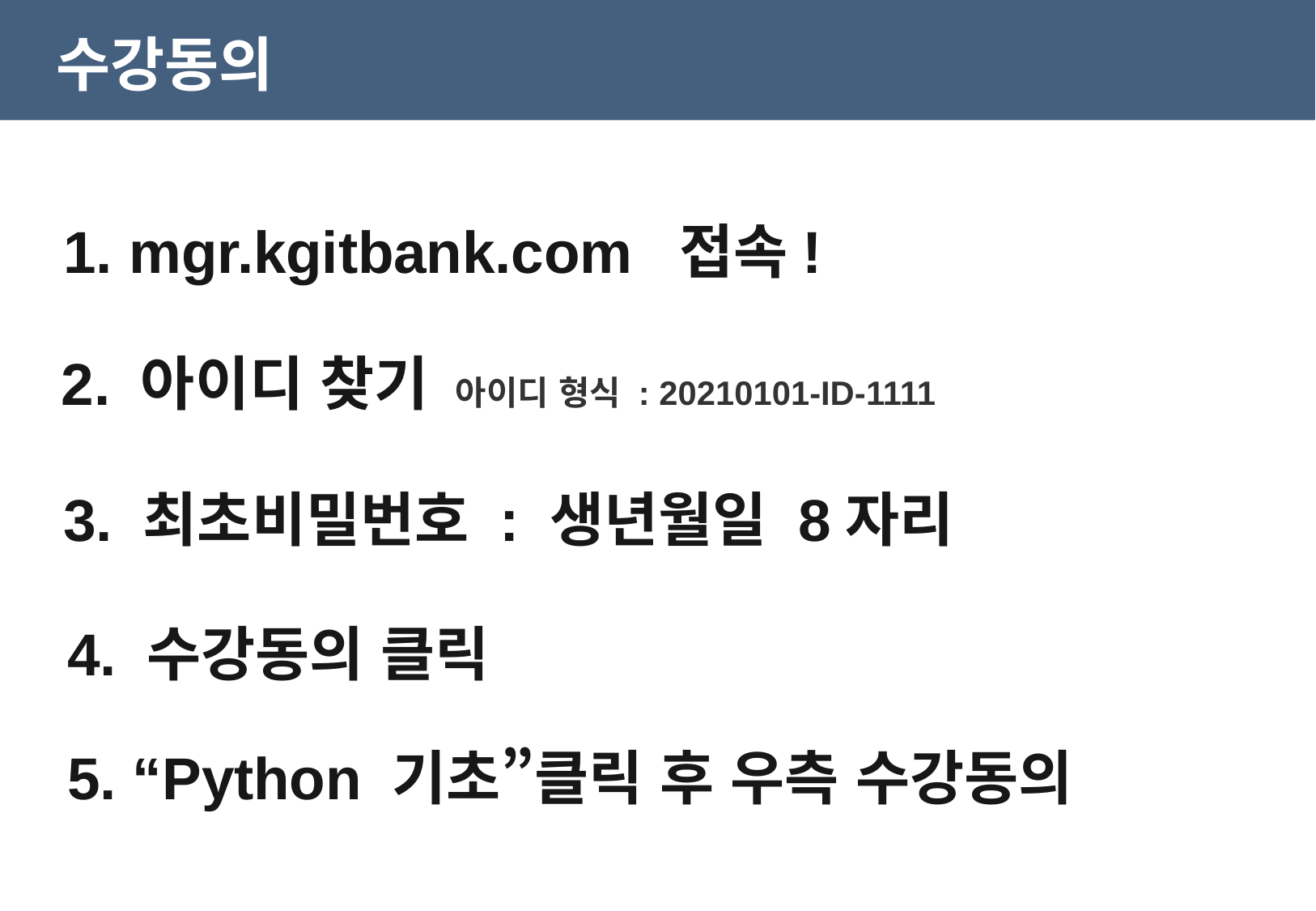

수강동의
1. mgr.kgitbank.com  접속!
2. 아이디 찾기
아이디 형식 : 20210101-ID-1111
3. 최초비밀번호 : 생년월일 8자리
4. 수강동의 클릭
5. “Python 기초”클릭 후 우측 수강동의